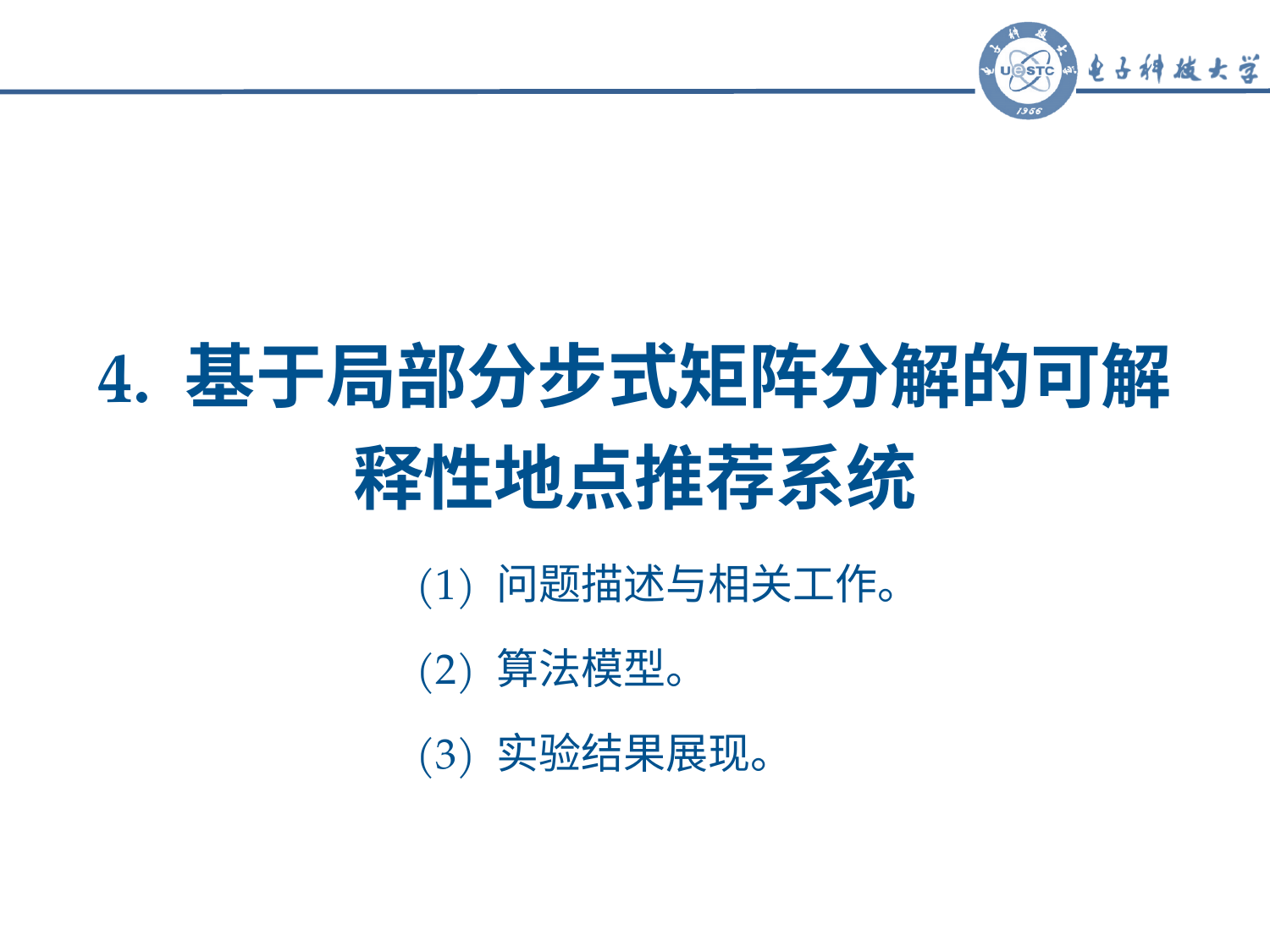

4. 基于局部分步式矩阵分解的可解释性地点推荐系统
(1) 问题描述与相关工作。
(2) 算法模型。
(3) 实验结果展现。